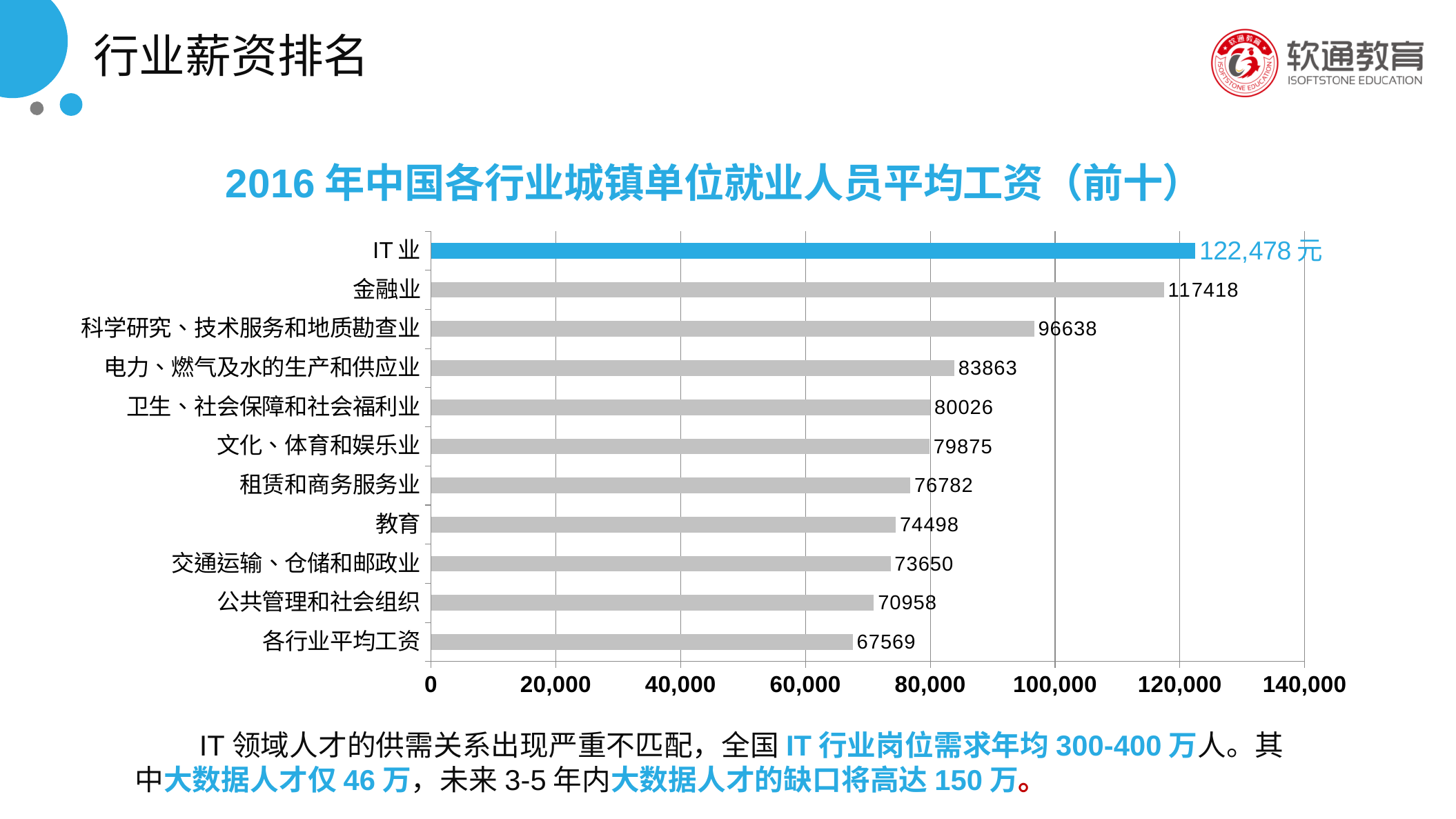

行业薪资排名

### Chart: 2016年中国各行业城镇单位就业人员平均工资（前十）

| Category | 2016年（元） |
|---|---|
| 各行业平均工资 | 67569.0 |
| 公共管理和社会组织 | 70958.0 |
| 交通运输、仓储和邮政业 | 73650.0 |
| 教育 | 74498.0 |
| 租赁和商务服务业 | 76782.0 |
| 文化、体育和娱乐业 | 79875.0 |
| 卫生、社会保障和社会福利业 | 80026.0 |
| 电力、燃气及水的生产和供应业 | 83863.0 |
| 科学研究、技术服务和地质勘查业 | 96638.0 |
| 金融业 | 117418.0 |
| IT业 | 122478.0 |
　　IT领域人才的供需关系出现严重不匹配，全国IT行业岗位需求年均300-400万人。其中大数据人才仅46万，未来3-5年内大数据人才的缺口将高达150万。